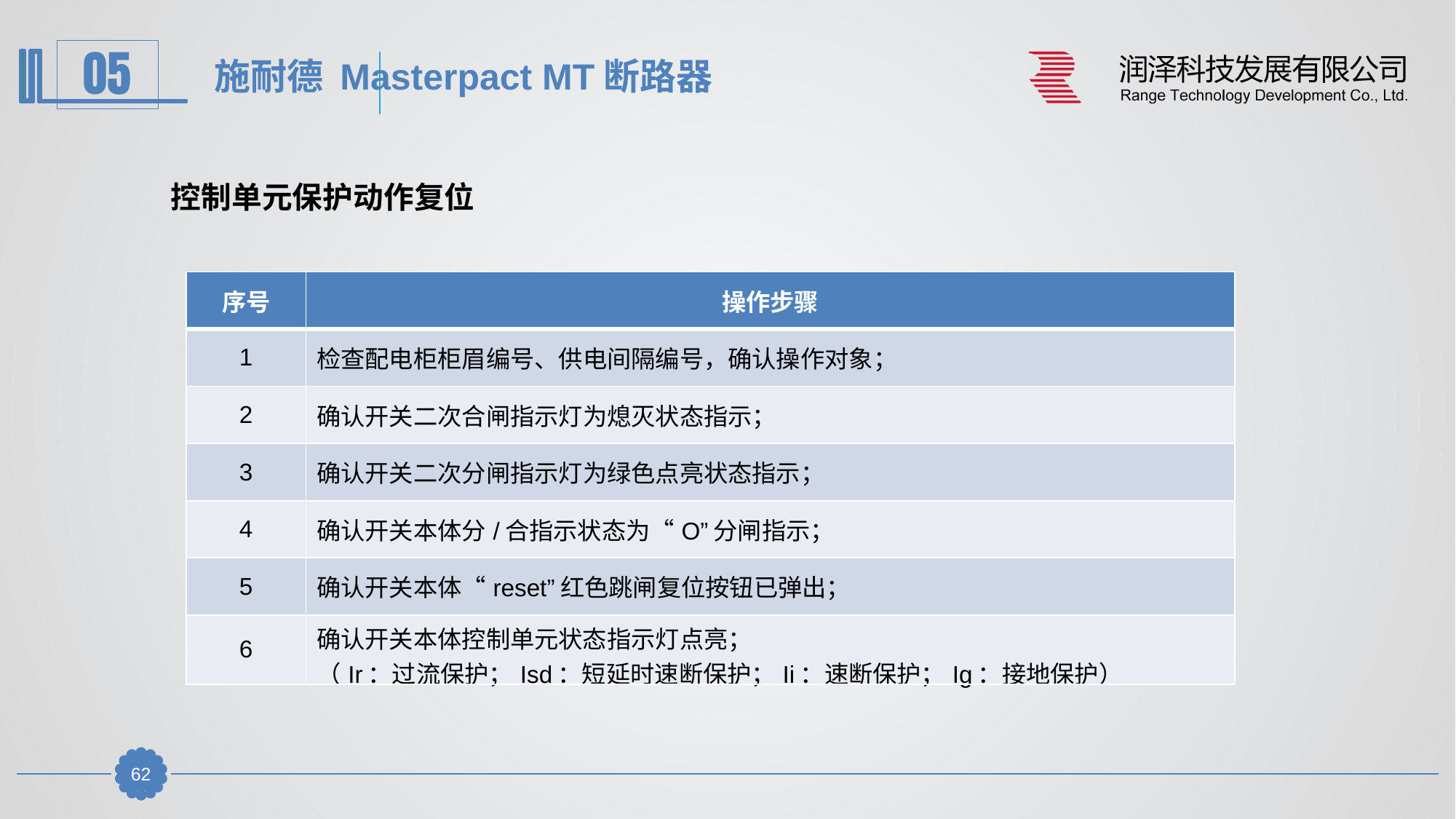

施耐德 Masterpact MT断路器
控制单元保护动作复位
| 序号 | 操作步骤 |
| --- | --- |
| 1 | 检查配电柜柜眉编号、供电间隔编号，确认操作对象； |
| 2 | 确认开关二次合闸指示灯为熄灭状态指示； |
| 3 | 确认开关二次分闸指示灯为绿色点亮状态指示； |
| 4 | 确认开关本体分/合指示状态为“O”分闸指示； |
| 5 | 确认开关本体“reset”红色跳闸复位按钮已弹出； |
| 6 | 确认开关本体控制单元状态指示灯点亮； （Ir：过流保护；Isd：短延时速断保护；Ii：速断保护；Ig：接地保护） |
62